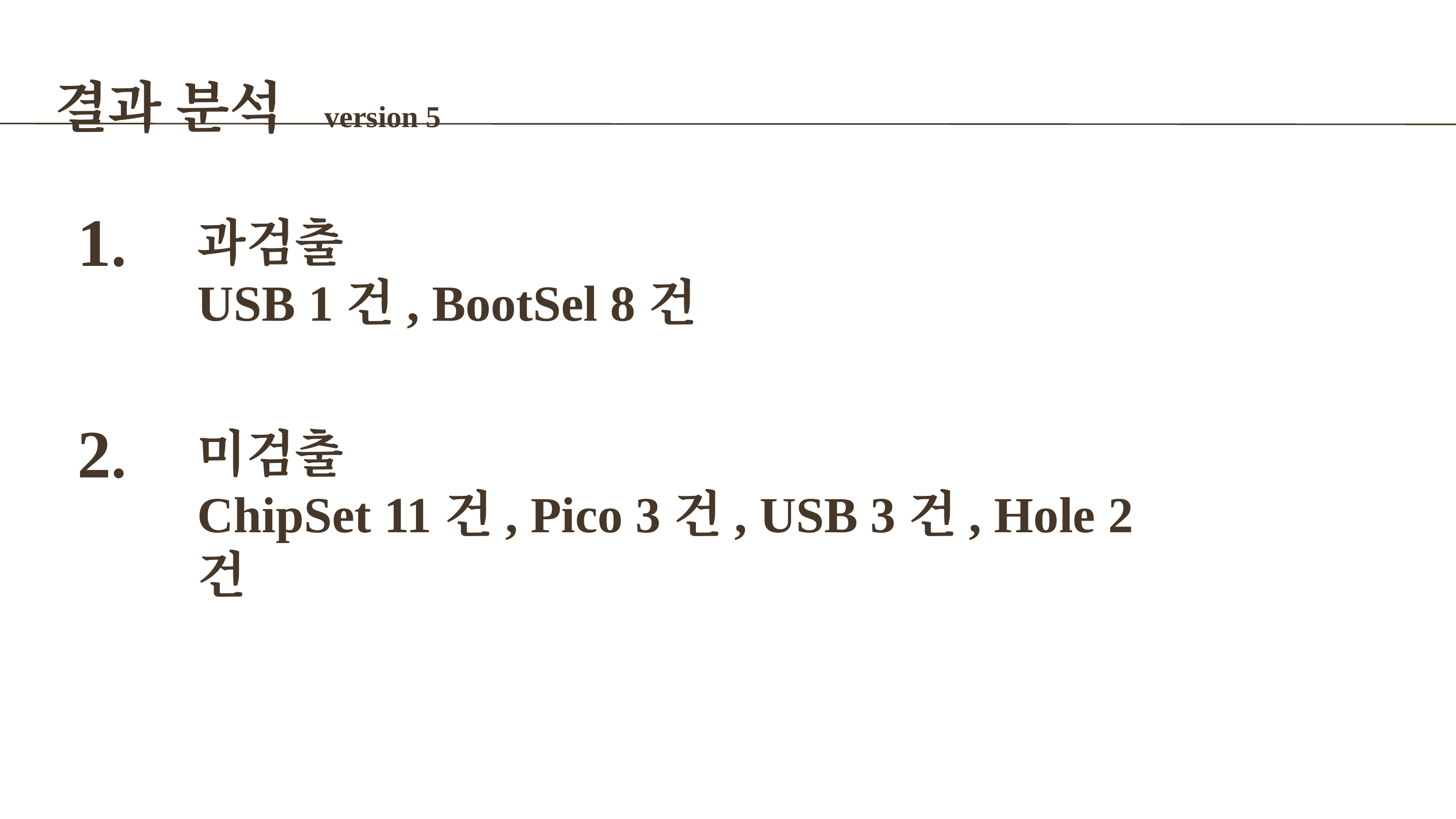

결과 분석  version 5
1.
과검출
USB 1건, BootSel 8건
2.
미검출
ChipSet 11건, Pico 3건, USB 3건, Hole 2건